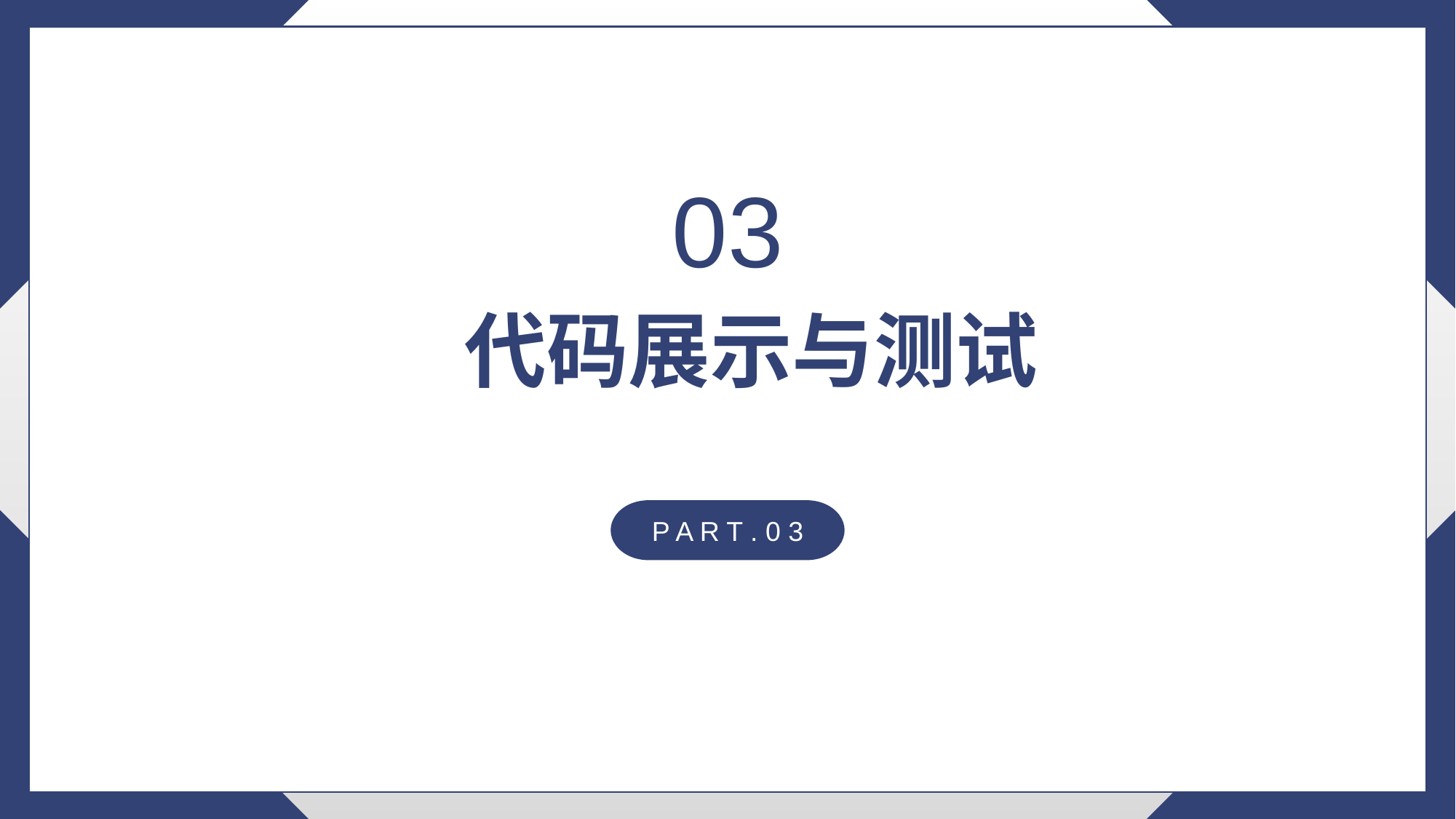

03
代码展示与测试

P A R T . 0 3